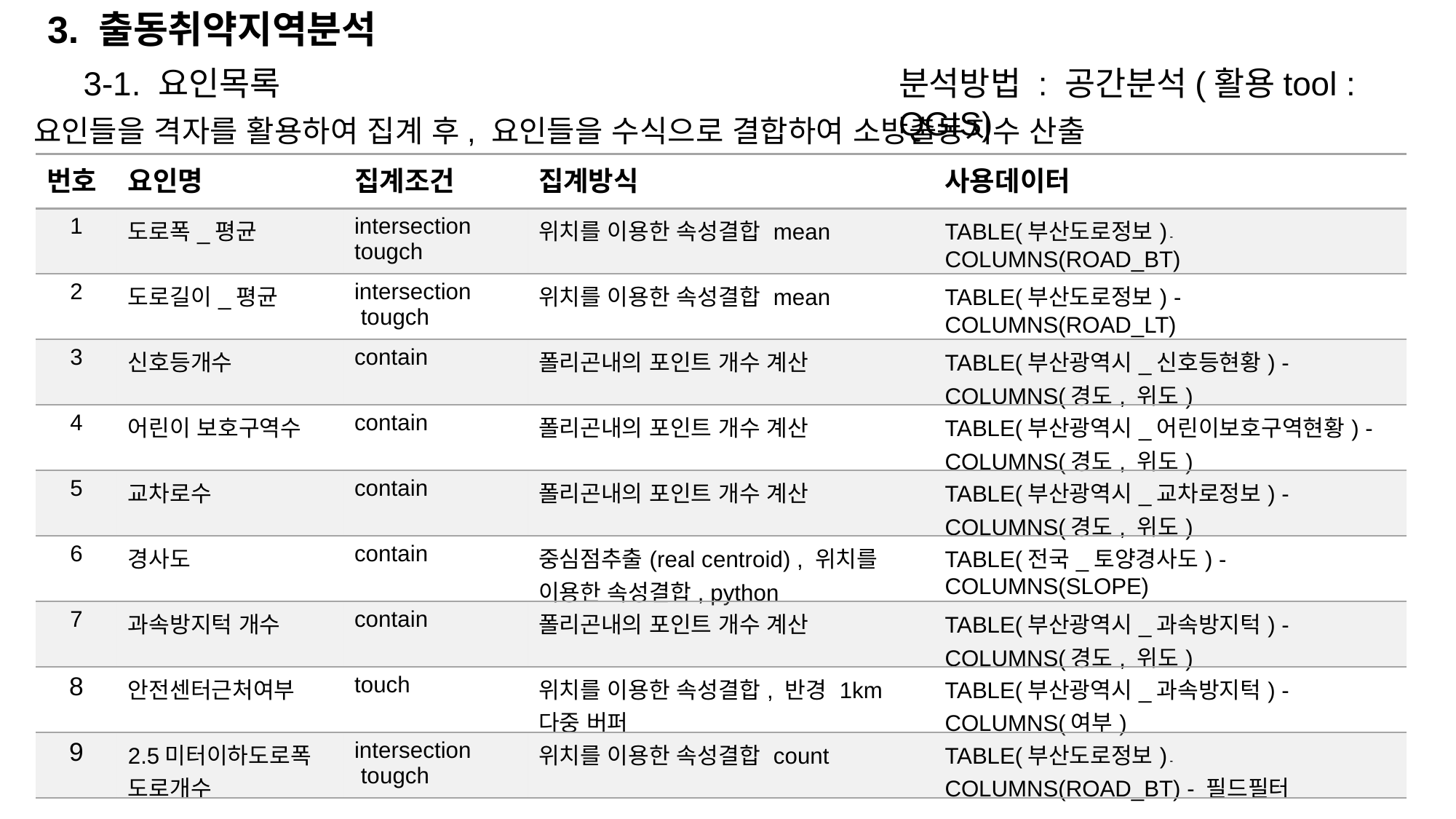

3. 출동취약지역분석
3-1. 요인목록
분석방법 : 공간분석(활용tool : QGIS)
요인들을 격자를 활용하여 집계 후, 요인들을 수식으로 결합하여 소방출동지수 산출
| 번호 | 요인명 | 집계조건 | 집계방식 | 사용데이터 |
| --- | --- | --- | --- | --- |
| 1 | 도로폭\_평균 | intersection tougch | 위치를 이용한 속성결합 mean | TABLE(부산도로정보) - COLUMNS(ROAD\_BT) |
| 2 | 도로길이\_평균 | intersection tougch | 위치를 이용한 속성결합 mean | TABLE(부산도로정보) - COLUMNS(ROAD\_LT) |
| 3 | 신호등개수 | contain | 폴리곤내의 포인트 개수 계산 | TABLE(부산광역시\_신호등현황) - COLUMNS(경도, 위도) |
| 4 | 어린이 보호구역수 | contain | 폴리곤내의 포인트 개수 계산 | TABLE(부산광역시\_어린이보호구역현황) - COLUMNS(경도, 위도) |
| 5 | 교차로수 | contain | 폴리곤내의 포인트 개수 계산 | TABLE(부산광역시\_교차로정보) - COLUMNS(경도, 위도) |
| 6 | 경사도 | contain | 중심점추출(real centroid) , 위치를 이용한 속성결합, python | TABLE(전국\_토양경사도) - COLUMNS(SLOPE) |
| 7 | 과속방지턱 개수 | contain | 폴리곤내의 포인트 개수 계산 | TABLE(부산광역시\_과속방지턱) - COLUMNS(경도, 위도) |
| 8 | 안전센터근처여부 | touch | 위치를 이용한 속성결합, 반경 1km 다중 버퍼 | TABLE(부산광역시\_과속방지턱) - COLUMNS(여부) |
| 9 | 2.5미터이하도로폭 도로개수 | intersection tougch | 위치를 이용한 속성결합 count | TABLE(부산도로정보) - COLUMNS(ROAD\_BT) - 필드필터 |